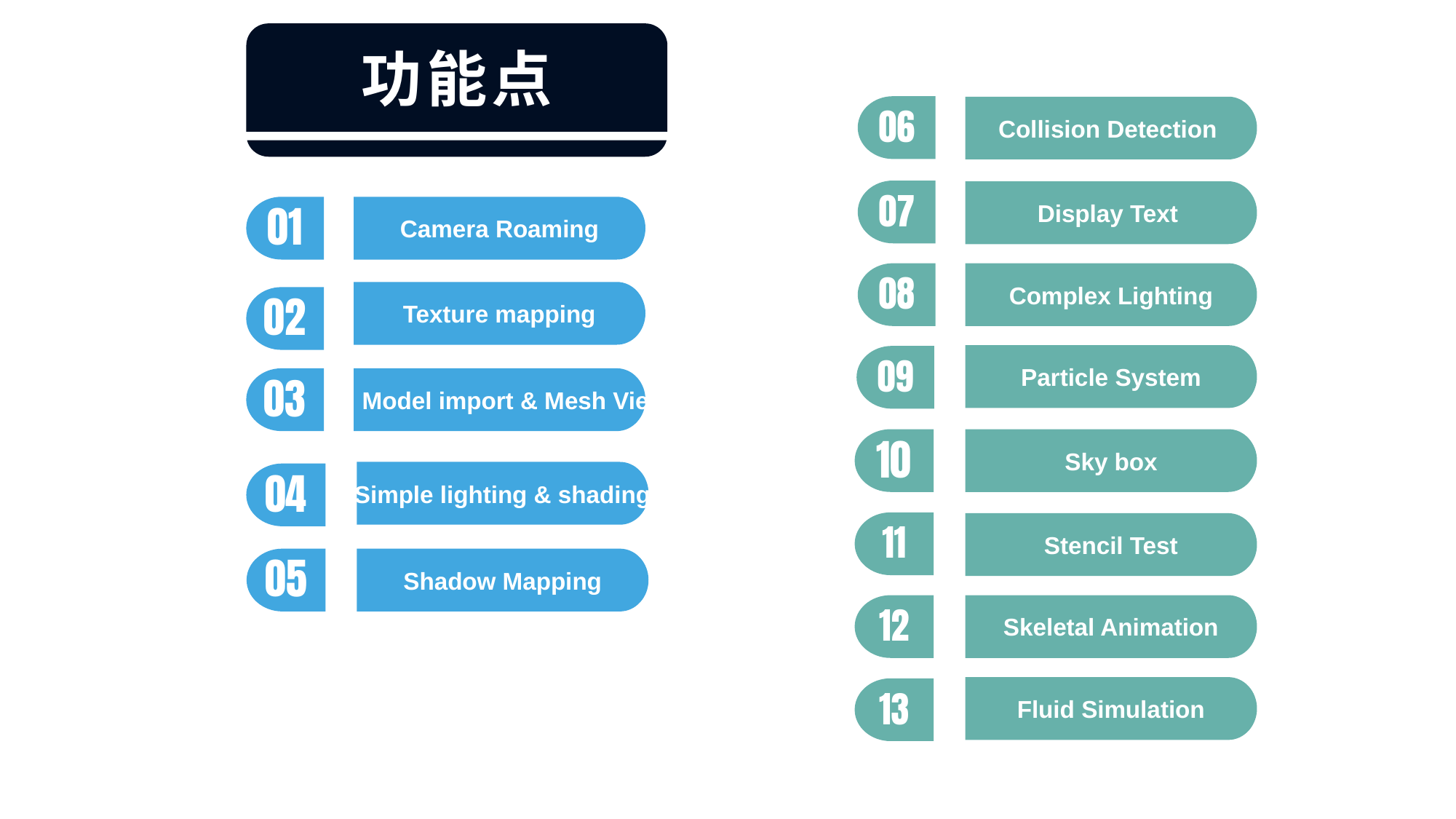

功能点

01
Camera Roaming
Texture mapping
02
03
          Model import & Mesh Viewing
10
Sky box
Simple lighting & shading
04
05
Shadow Mapping
06
Collision Detection
07
Display Text
08
Complex Lighting
Particle System
09
11
Stencil Test
Skeletal Animation
12
Fluid Simulation
13